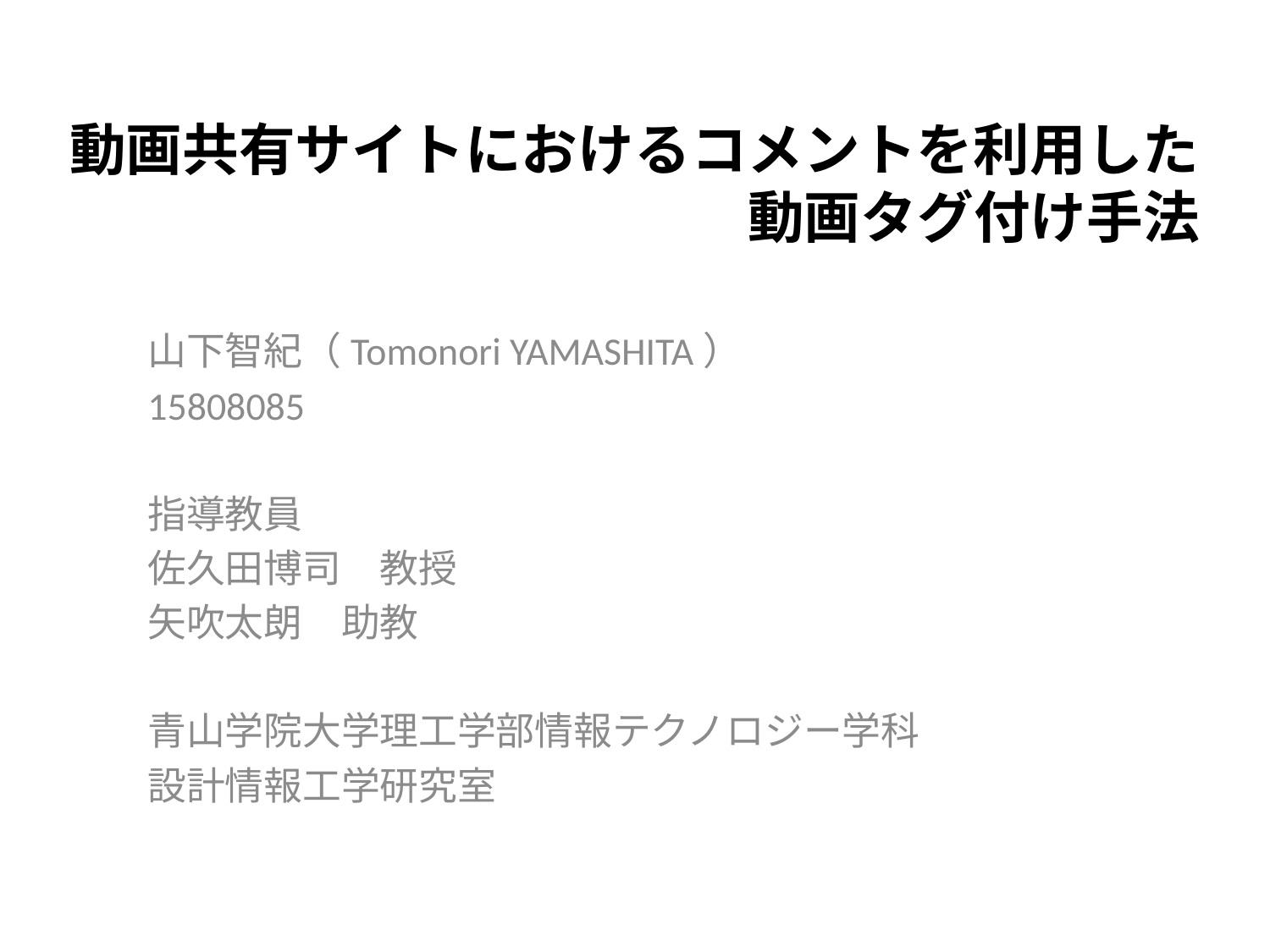

# 動画共有サイトにおけるコメントを利用した動画タグ付け手法
山下智紀（Tomonori YAMASHITA）
15808085

指導教員
佐久田博司　教授
矢吹太朗　助教

青山学院大学理工学部情報テクノロジー学科
設計情報工学研究室